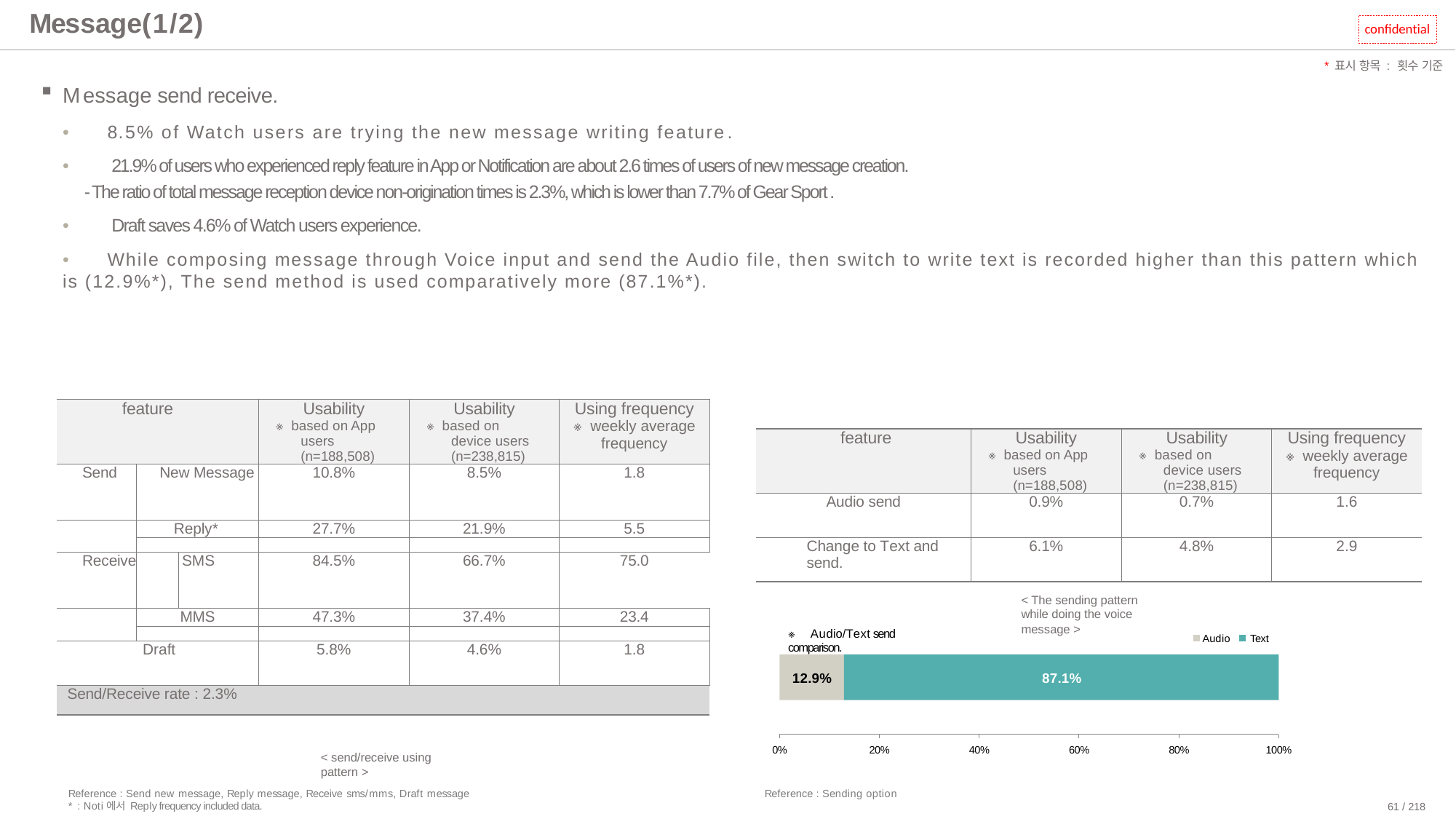

# Message(1/2)
confidential
*표시 항목 : 횟수 기준

Message send receive.

•	8.5% of Watch users are trying the new message writing feature.

•	 21.9% of users who experienced reply feature in App or Notification are about 2.6 times of users of new message creation.
- The ratio of total message reception device non-origination times is 2.3%, which is lower than 7.7% of Gear Sport .

•	 Draft saves 4.6% of Watch users experience.

•	While composing message through Voice input and send the Audio file, then switch to write text is recorded higher than this pattern which is (12.9%*), The send method is used comparatively more (87.1%*).
| feature |  |  | Usability ※ based on App users (n=188,508) | Usability ※ based on device users (n=238,815) | Using frequency ※ weekly average frequency |
| --- | --- | --- | --- | --- | --- |
| Send | New Message |  | 10.8% | 8.5% | 1.8 |
|  | Reply\* |  | 27.7% | 21.9% | 5.5 |
| Receive |  | SMS | 84.5% | 66.7% | 75.0 |
|  | MMS |  | 47.3% | 37.4% | 23.4 |
| Draft |  |  | 5.8% | 4.6% | 1.8 |
| Send/Receive rate : 2.3% |  |  |  |  |  |
| feature | Usability ※ based on App users (n=188,508) | Usability ※ based on device users (n=238,815) | Using frequency ※ weekly average frequency |
| --- | --- | --- | --- |
| Audio send | 0.9% | 0.7% | 1.6 |
| Change to Text and send. | 6.1% | 4.8% | 2.9 |

< The sending pattern while doing the voice message >
※ Audio/Text send comparison.

Audio	Text

12.9%
87.1%

0%
20%
40%
60%
80%
100%
< send/receive using pattern >
Reference : Send new message, Reply message, Receive sms/mms, Draft message
* : Noti에서 Reply frequency included data.
Reference : Sending option
61 / 218